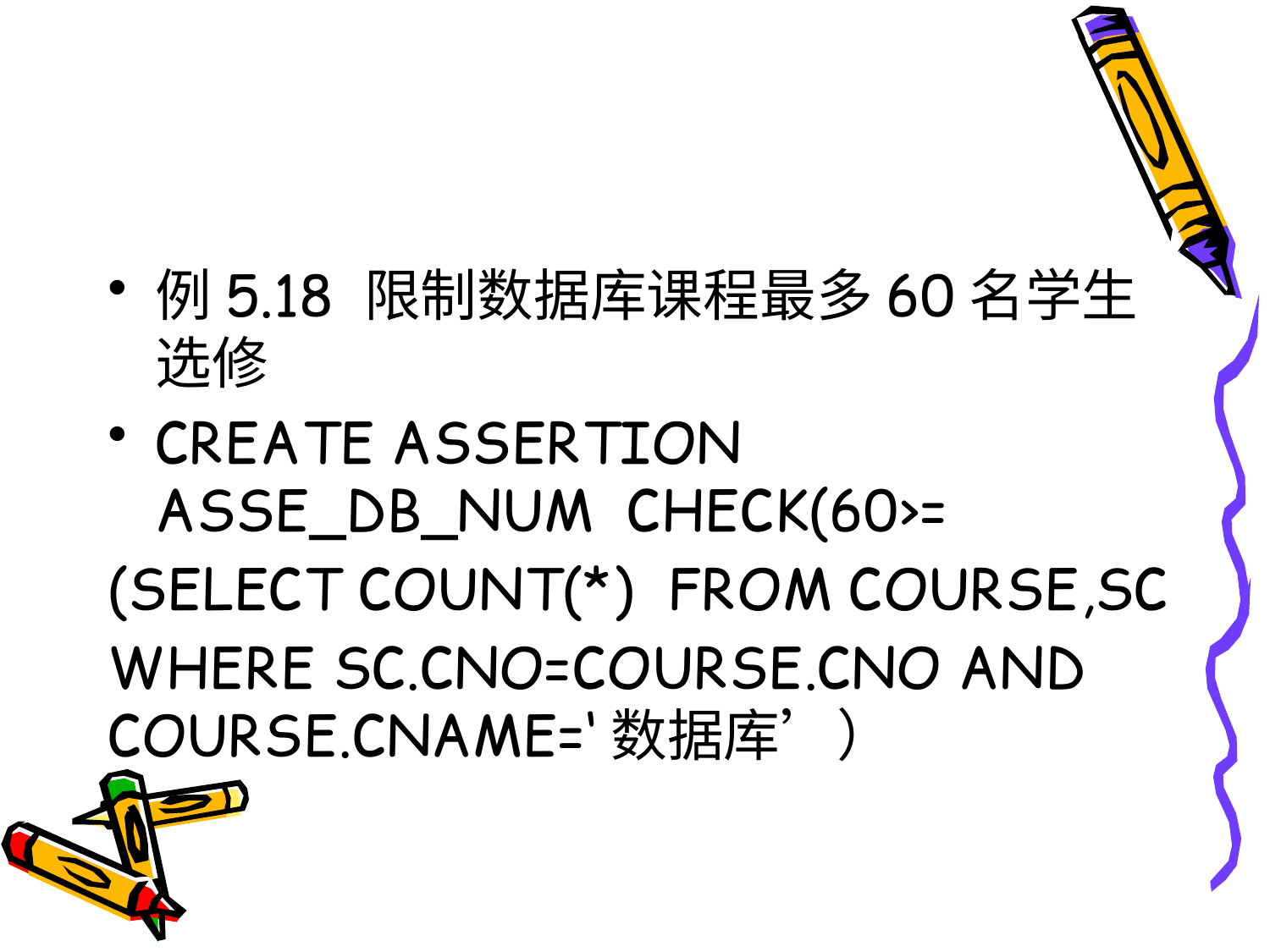

#
例5.18 限制数据库课程最多60名学生选修
CREATE ASSERTION ASSE_DB_NUM  CHECK(60>=
(SELECT COUNT(*)  FROM COURSE,SC
WHERE SC.CNO=COURSE.CNO AND COURSE.CNAME=‘数据库’）